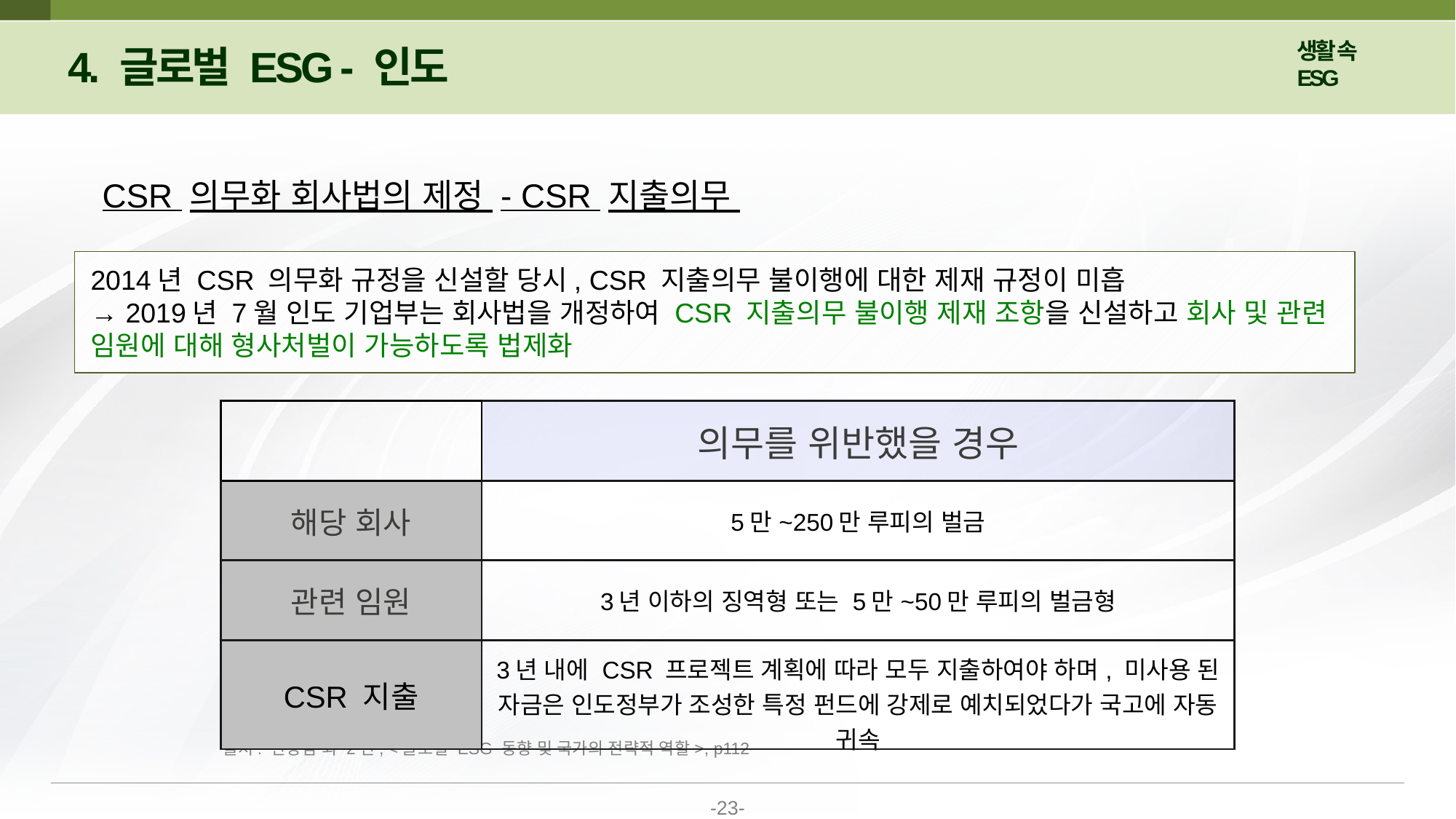

4. 글로벌 ESG - 인도
CSR 의무화 회사법의 제정 - CSR 지출의무

2014년 CSR 의무화 규정을 신설할 당시, CSR 지출의무 불이행에 대한 제재 규정이 미흡
→ 2019년 7월 인도 기업부는 회사법을 개정하여 CSR 지출의무 불이행 제재 조항을 신설하고 회사 및 관련 임원에 대해 형사처벌이 가능하도록 법제화
|  | 의무를 위반했을 경우 |
| --- | --- |
| 해당 회사 | 5만~250만 루피의 벌금 |
| 관련 임원 | 3년 이하의 징역형 또는 5만~50만 루피의 벌금형 |
| CSR 지출 | 3년 내에 CSR 프로젝트 계획에 따라 모두 지출하여야 하며, 미사용 된 자금은 인도정부가 조성한 특정 펀드에 강제로 예치되었다가 국고에 자동 귀속 |
출처: 한상범 외 2인, <글로벌 ESG 동향 및 국가의 전략적 역할>, p112